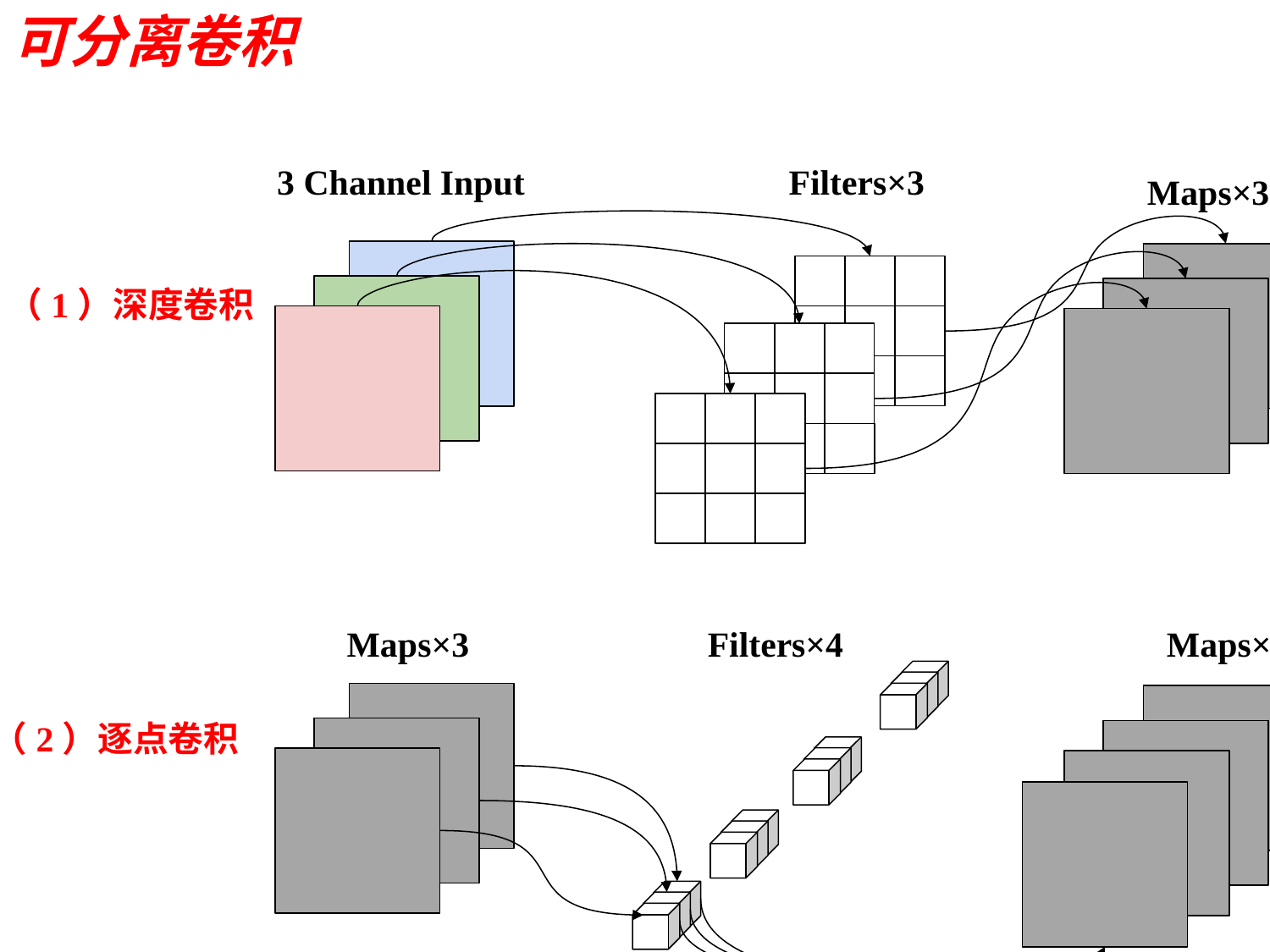

可分离卷积
3 Channel Input
Filters×3
NxN

NxN

Maps×3
（1）深度卷积
Maps×3
Filters×4
Maps×4
NxN
NxN

（2）逐点卷积